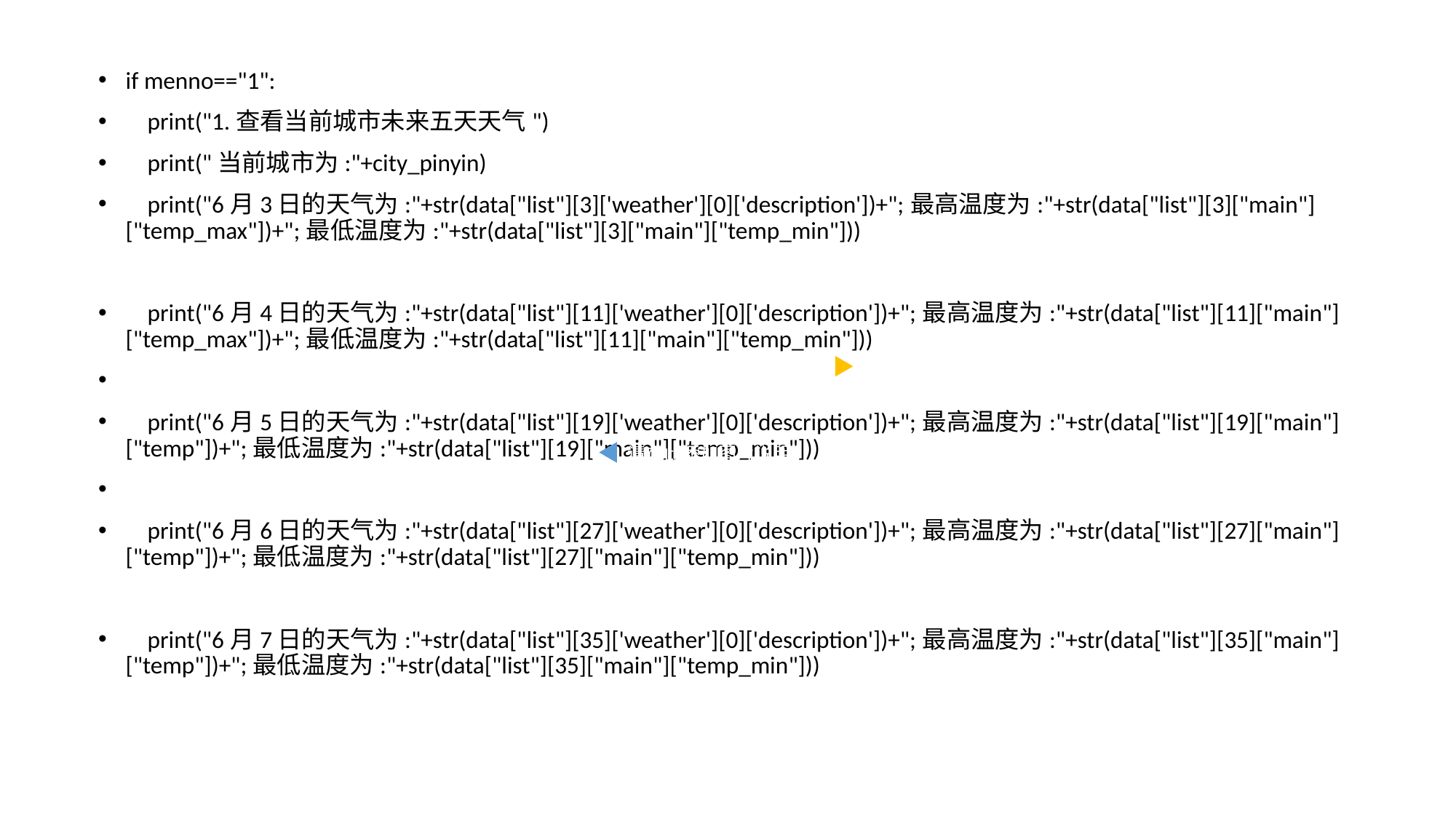

if menno=="1":
    print("1.查看当前城市未来五天天气")
    print("当前城市为:"+city_pinyin)
    print("6月3日的天气为:"+str(data["list"][3]['weather'][0]['description'])+";最高温度为:"+str(data["list"][3]["main"]["temp_max"])+";最低温度为:"+str(data["list"][3]["main"]["temp_min"]))

    print("6月4日的天气为:"+str(data["list"][11]['weather'][0]['description'])+";最高温度为:"+str(data["list"][11]["main"]["temp_max"])+";最低温度为:"+str(data["list"][11]["main"]["temp_min"]))

    print("6月5日的天气为:"+str(data["list"][19]['weather'][0]['description'])+";最高温度为:"+str(data["list"][19]["main"]["temp"])+";最低温度为:"+str(data["list"][19]["main"]["temp_min"]))

    print("6月6日的天气为:"+str(data["list"][27]['weather'][0]['description'])+";最高温度为:"+str(data["list"][27]["main"]["temp"])+";最低温度为:"+str(data["list"][27]["main"]["temp_min"]))

    print("6月7日的天气为:"+str(data["list"][35]['weather'][0]['description'])+";最高温度为:"+str(data["list"][35]["main"]["temp"])+";最低温度为:"+str(data["list"][35]["main"]["temp_min"]))

请在此添加图片说明

请在此添加图片说明